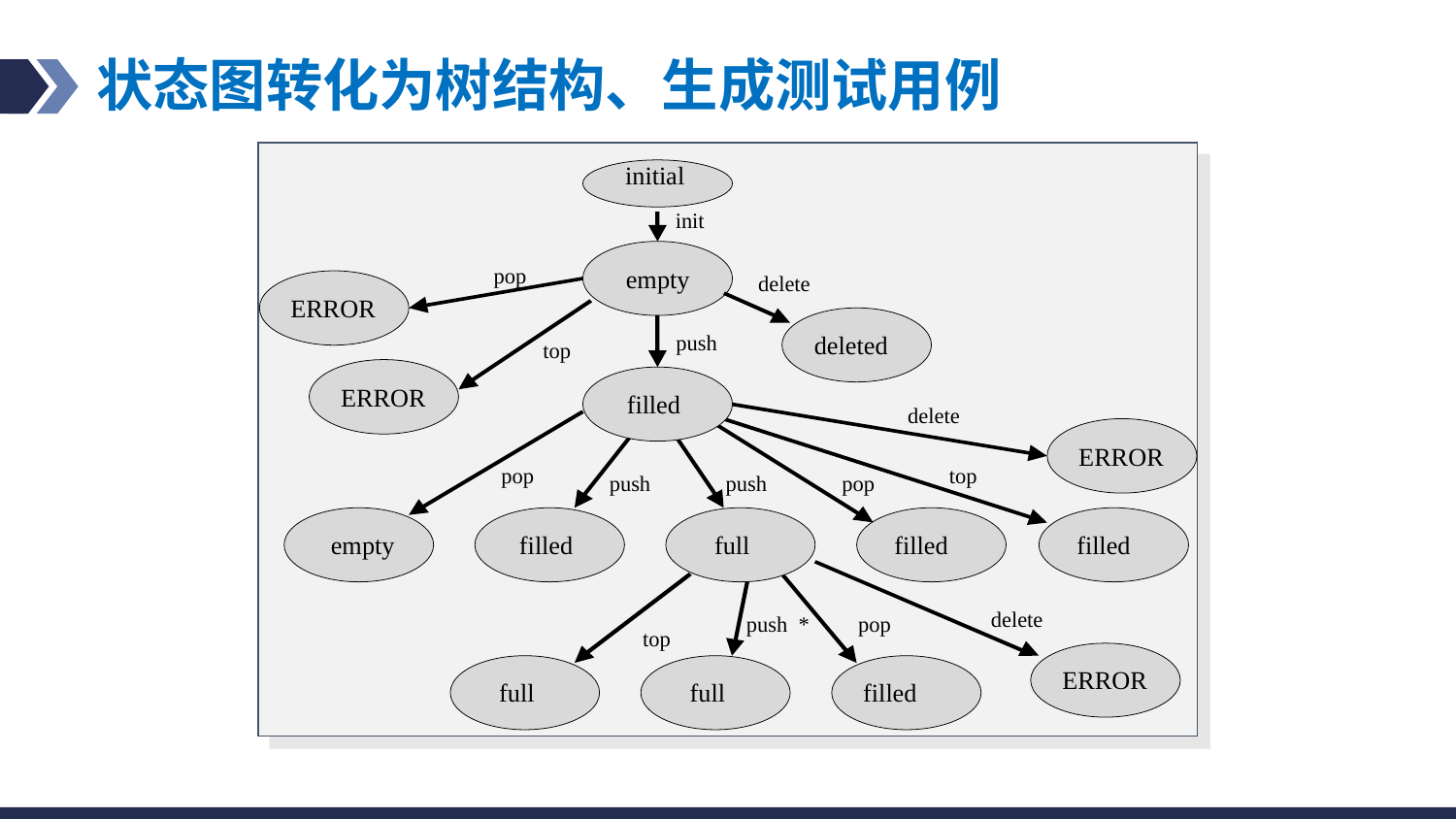

# 状态图转化为树结构、生成测试用例

 initial

init

pop

   ERROR

empty

delete

top

   ERROR

push
  deleted

  filled

delete

   ERROR

pop
top

push
push
pop

empty
  filled
full
 filled
 filled

delete

   ERROR

push
*
pop

top

full
full
filled